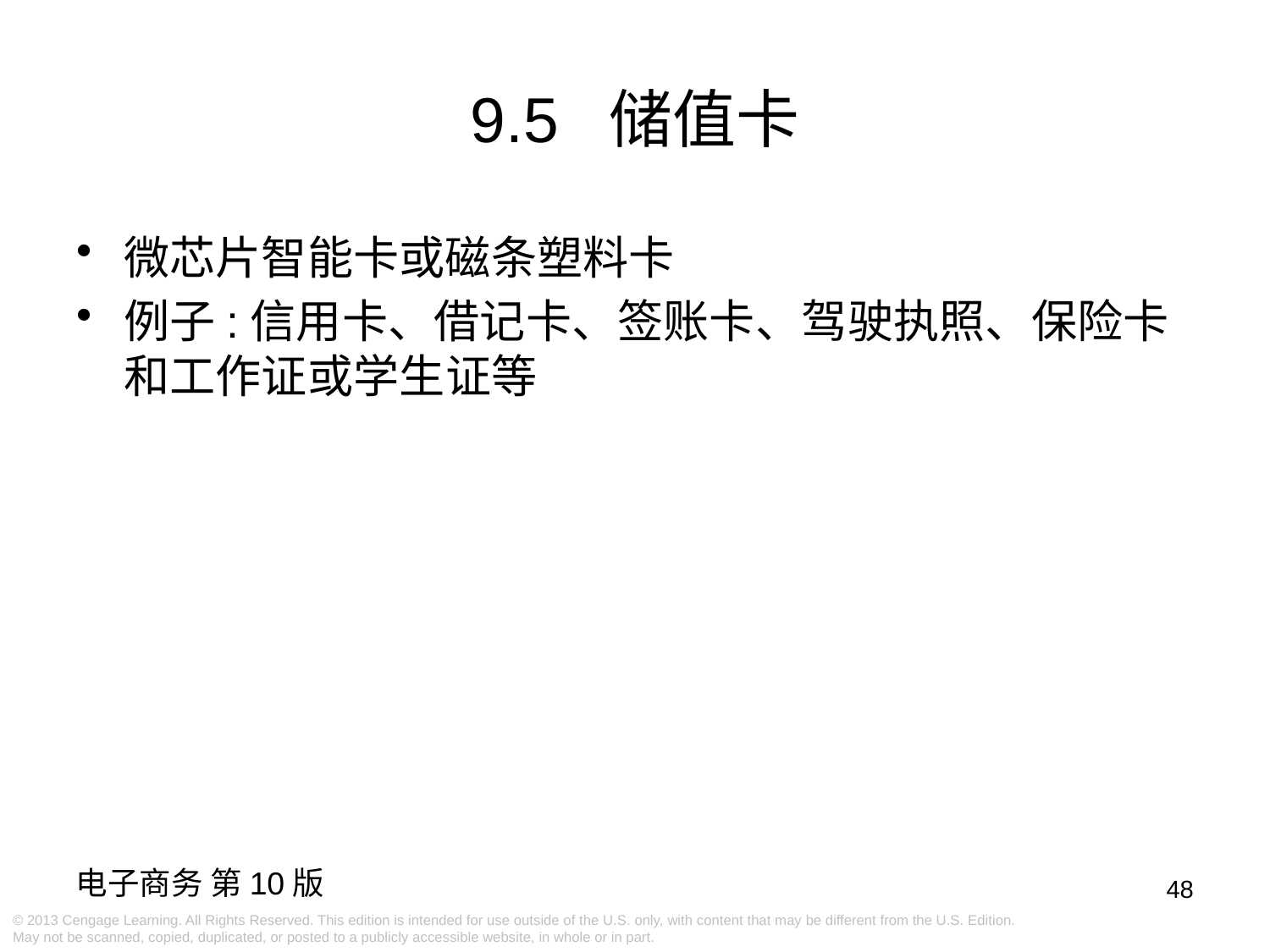

9.5  储值卡
微芯片智能卡或磁条塑料卡
例子:信用卡、借记卡、签账卡、驾驶执照、保险卡和工作证或学生证等
48